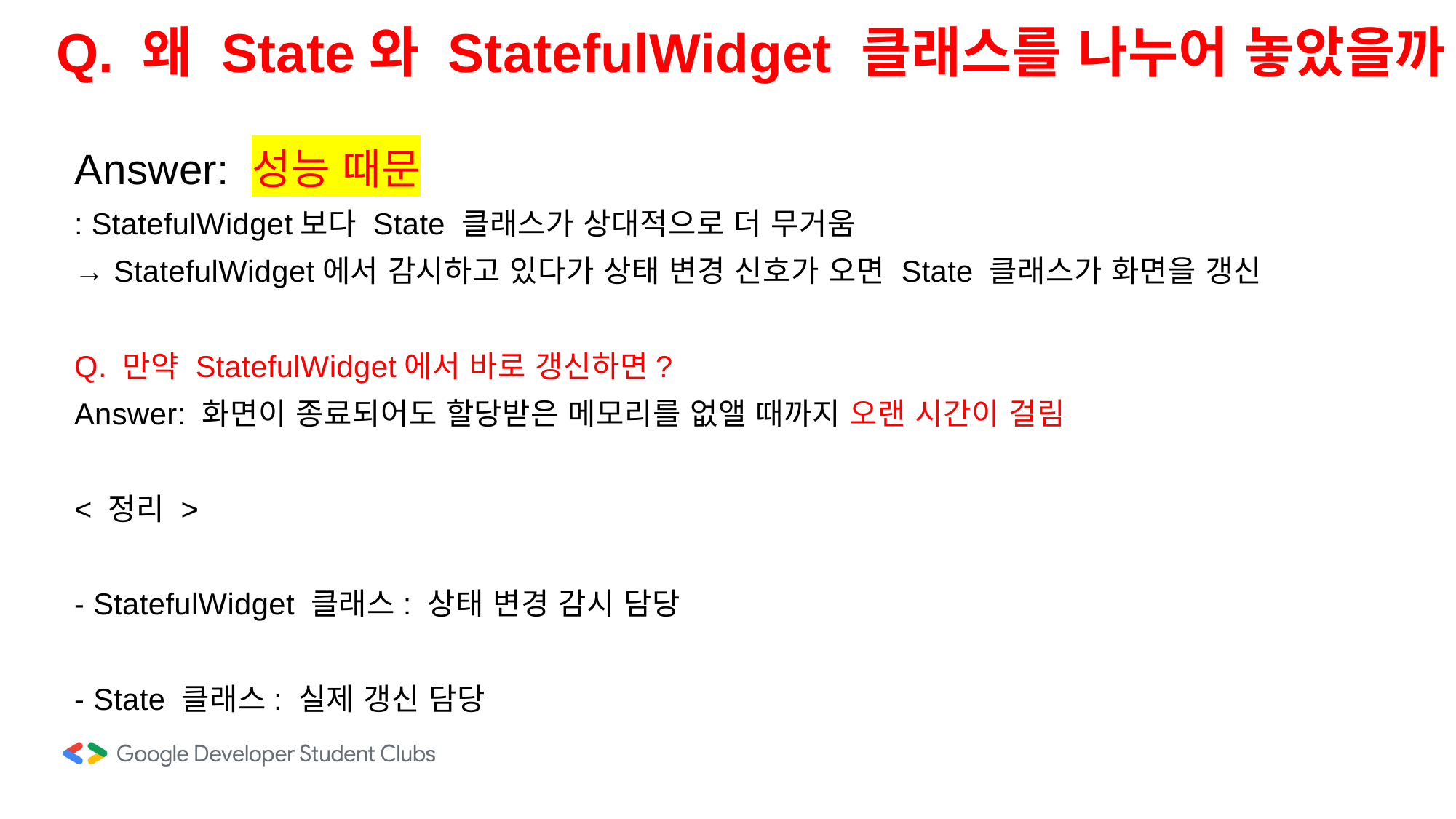

Q. 왜 State와 StatefulWidget 클래스를 나누어 놓았을까?
Answer: 성능 때문
: StatefulWidget보다 State 클래스가 상대적으로 더 무거움
→ StatefulWidget에서 감시하고 있다가 상태 변경 신호가 오면 State 클래스가 화면을 갱신

Q. 만약 StatefulWidget에서 바로 갱신하면?
Answer: 화면이 종료되어도 할당받은 메모리를 없앨 때까지 오랜 시간이 걸림

< 정리 >

- StatefulWidget 클래스: 상태 변경 감시 담당

- State 클래스: 실제 갱신 담당